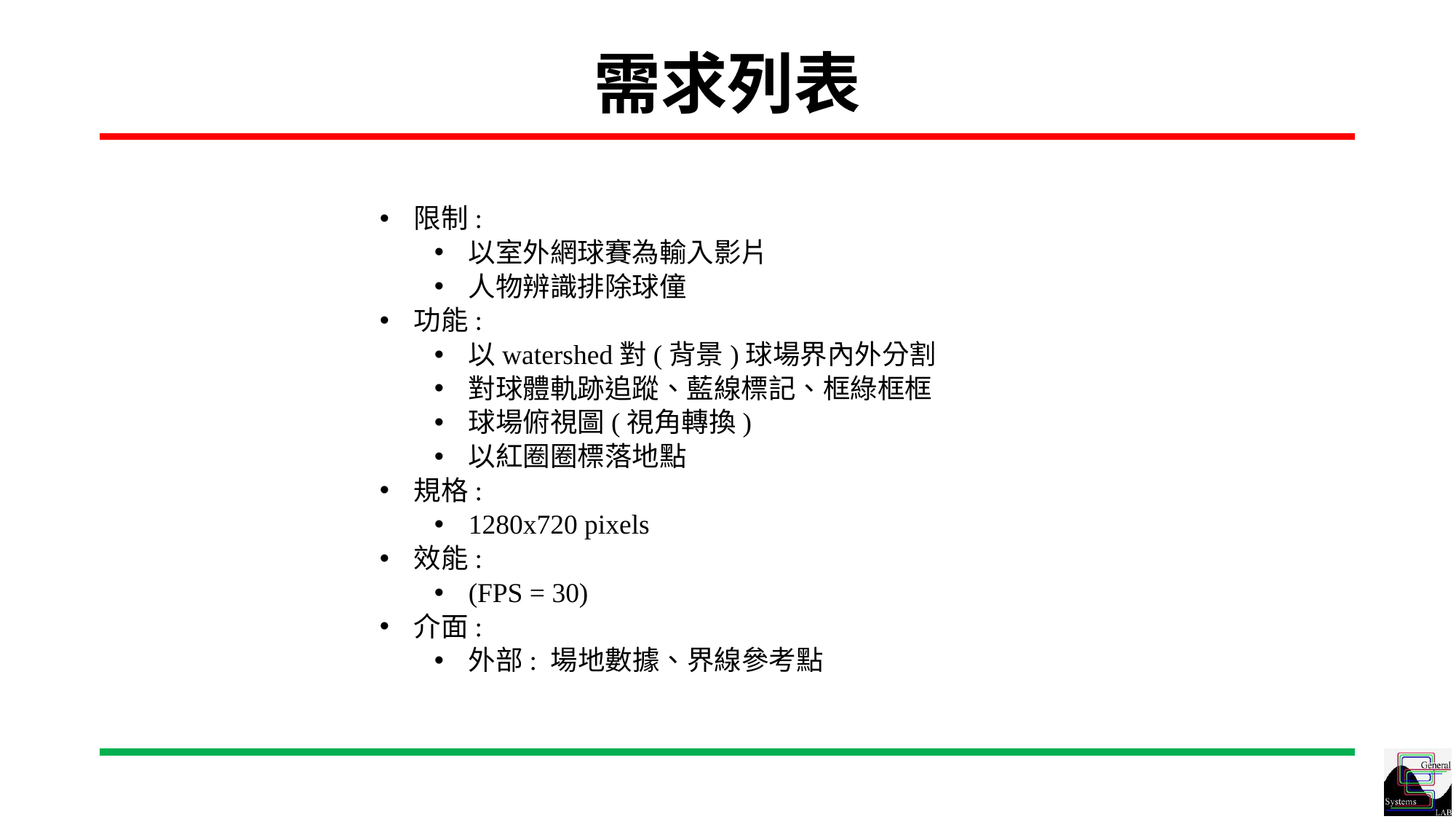

# 需求列表
限制:
以室外網球賽為輸入影片
人物辨識排除球僮
功能:
以watershed對(背景)球場界內外分割
對球體軌跡追蹤、藍線標記、框綠框框
球場俯視圖(視角轉換)
以紅圈圈標落地點
規格:
1280x720 pixels
效能:
(FPS = 30)
介面:
外部: 場地數據、界線參考點